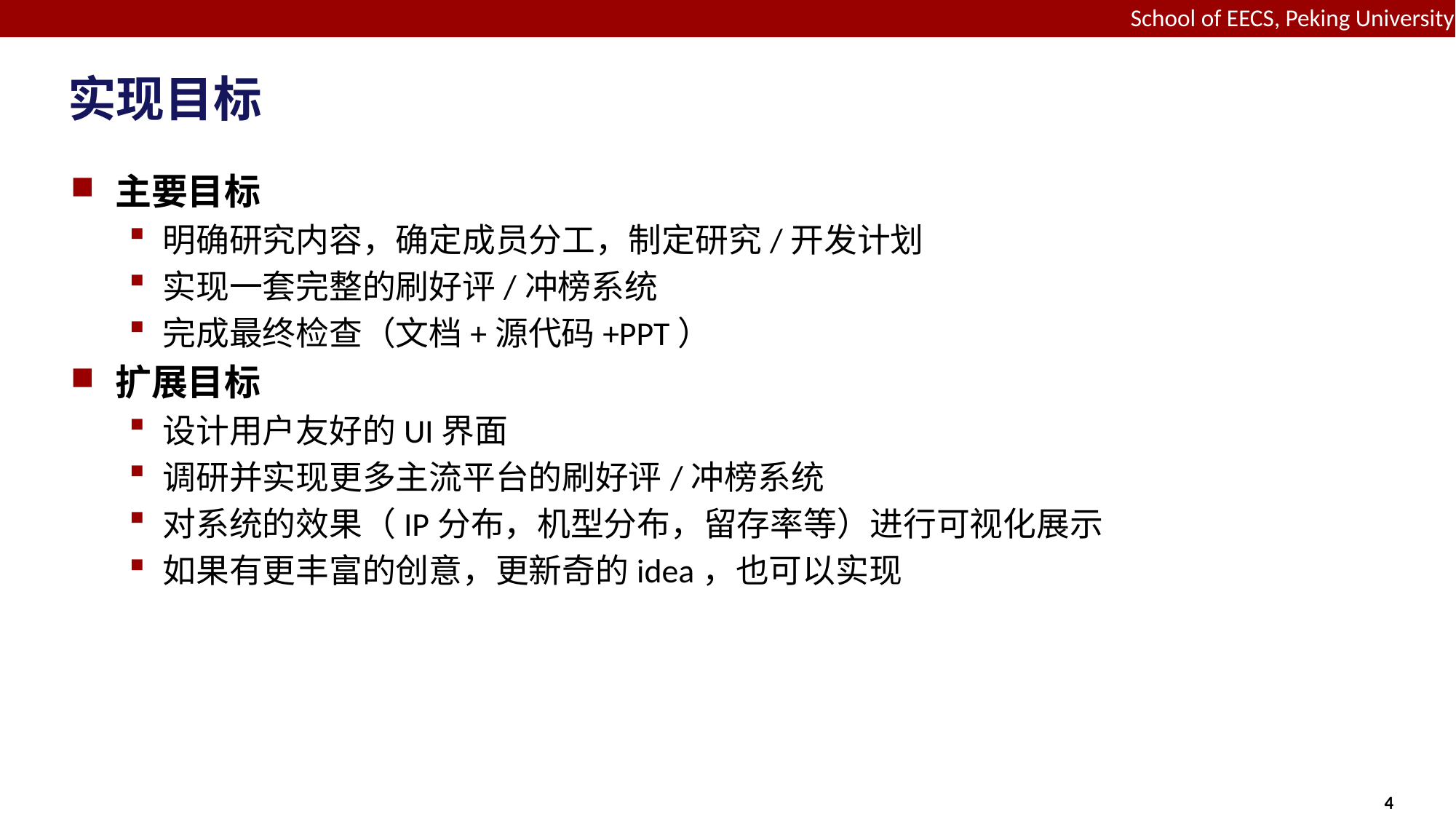

# 实现目标
主要目标
明确研究内容，确定成员分工，制定研究/开发计划
实现一套完整的刷好评/冲榜系统
完成最终检查（文档+源代码+PPT）
扩展目标
设计用户友好的UI界面
调研并实现更多主流平台的刷好评/冲榜系统
对系统的效果（IP分布，机型分布，留存率等）进行可视化展示
如果有更丰富的创意，更新奇的idea，也可以实现